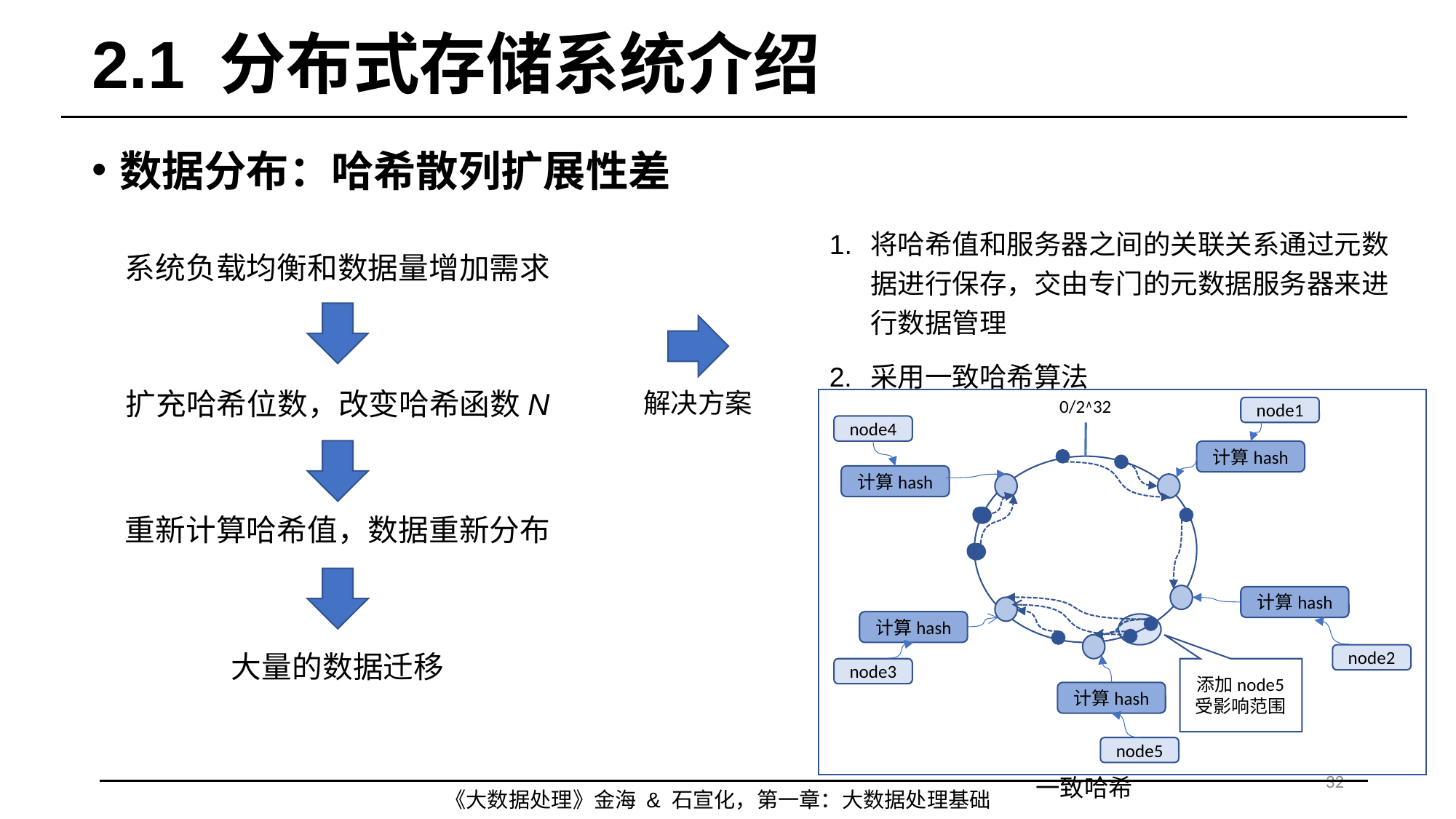

# 2.1 分布式存储系统介绍
数据分布：哈希散列扩展性差

将哈希值和服务器之间的关联关系通过元数据进行保存，交由专门的元数据服务器来进行数据管理
系统负载均衡和数据量增加需求

扩充哈希位数，改变哈希函数N

解决方案
采用一致哈希算法

0/2∧32
node1
node4
计算hash

计算hash

计算hash

计算hash

node2
node3

添加node5
受影响范围
计算hash
node5
一致哈希

重新计算哈希值，数据重新分布

大量的数据迁移
32